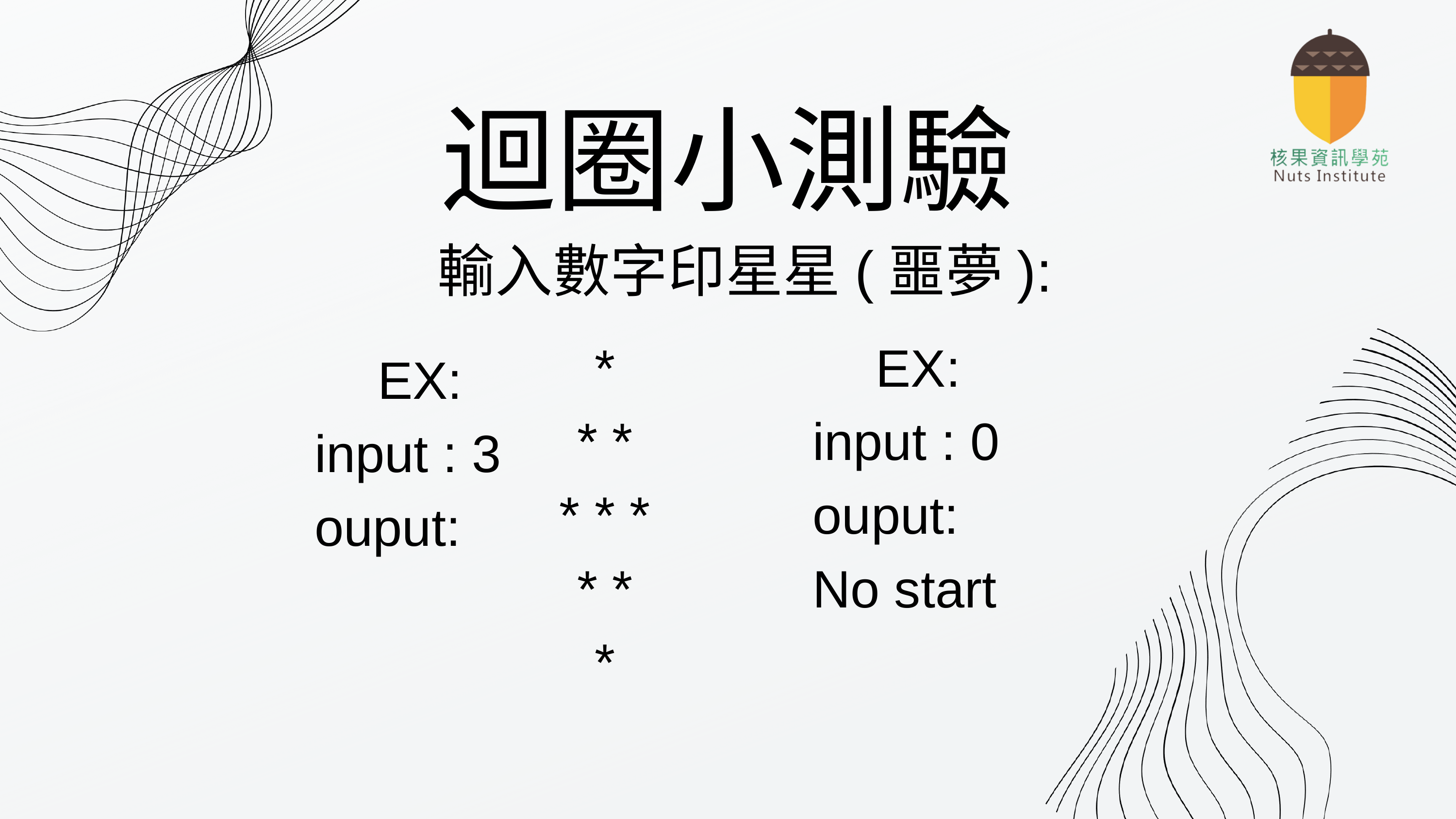

迴圈小測驗

輸入數字印星星(噩夢):

*
* *
* * *
* *
*
EX:
input : 0
ouput:
No start
EX:
input : 3
ouput: